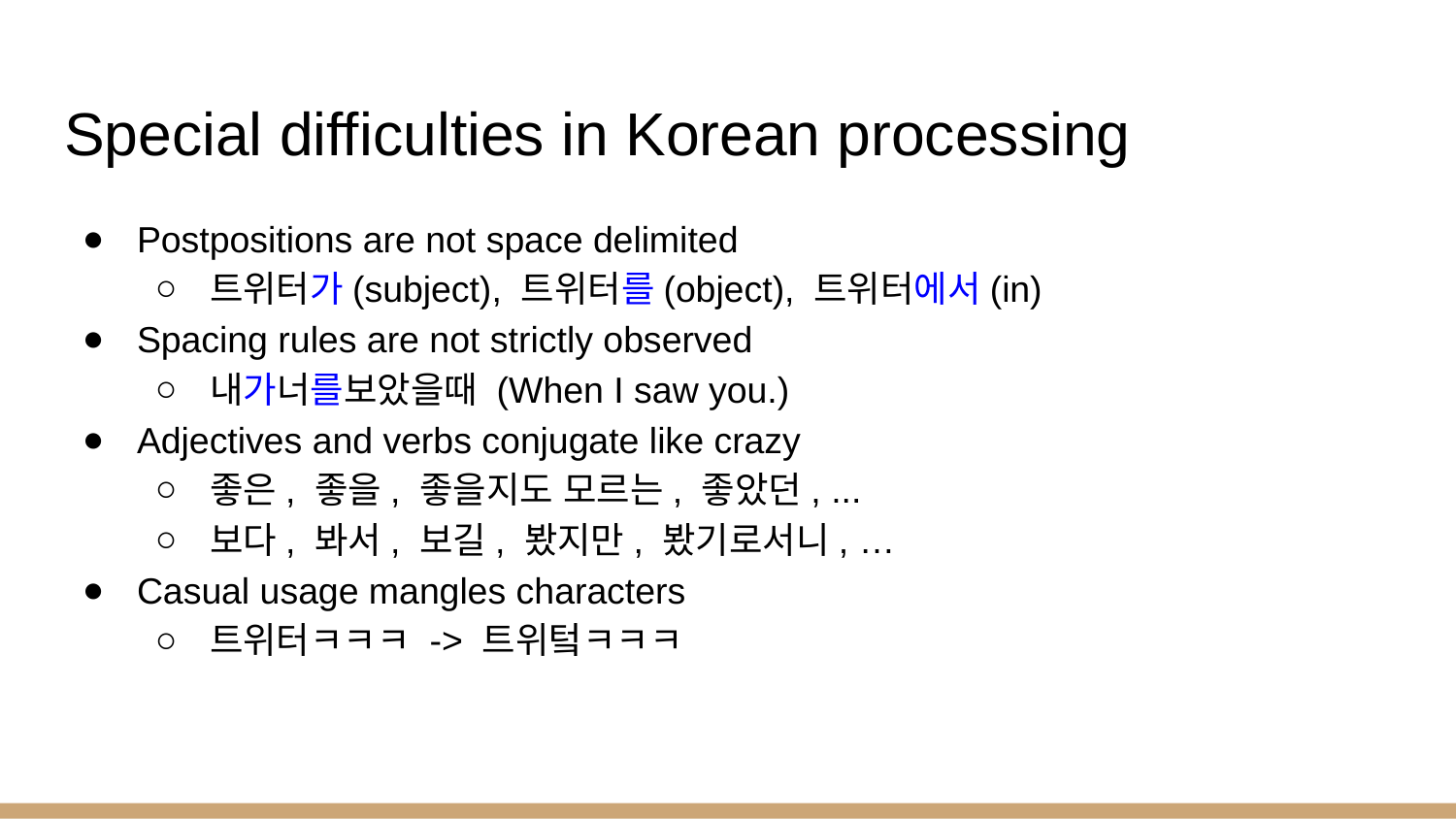

# Special difficulties in Korean processing
Postpositions are not space delimited
트위터가(subject), 트위터를(object), 트위터에서(in)
Spacing rules are not strictly observed
내가너를보았을때 (When I saw you.)
Adjectives and verbs conjugate like crazy
좋은, 좋을, 좋을지도 모르는, 좋았던, ...
보다, 봐서, 보길, 봤지만, 봤기로서니, …
Casual usage mangles characters
트위터ㅋㅋㅋ -> 트위텈ㅋㅋㅋ